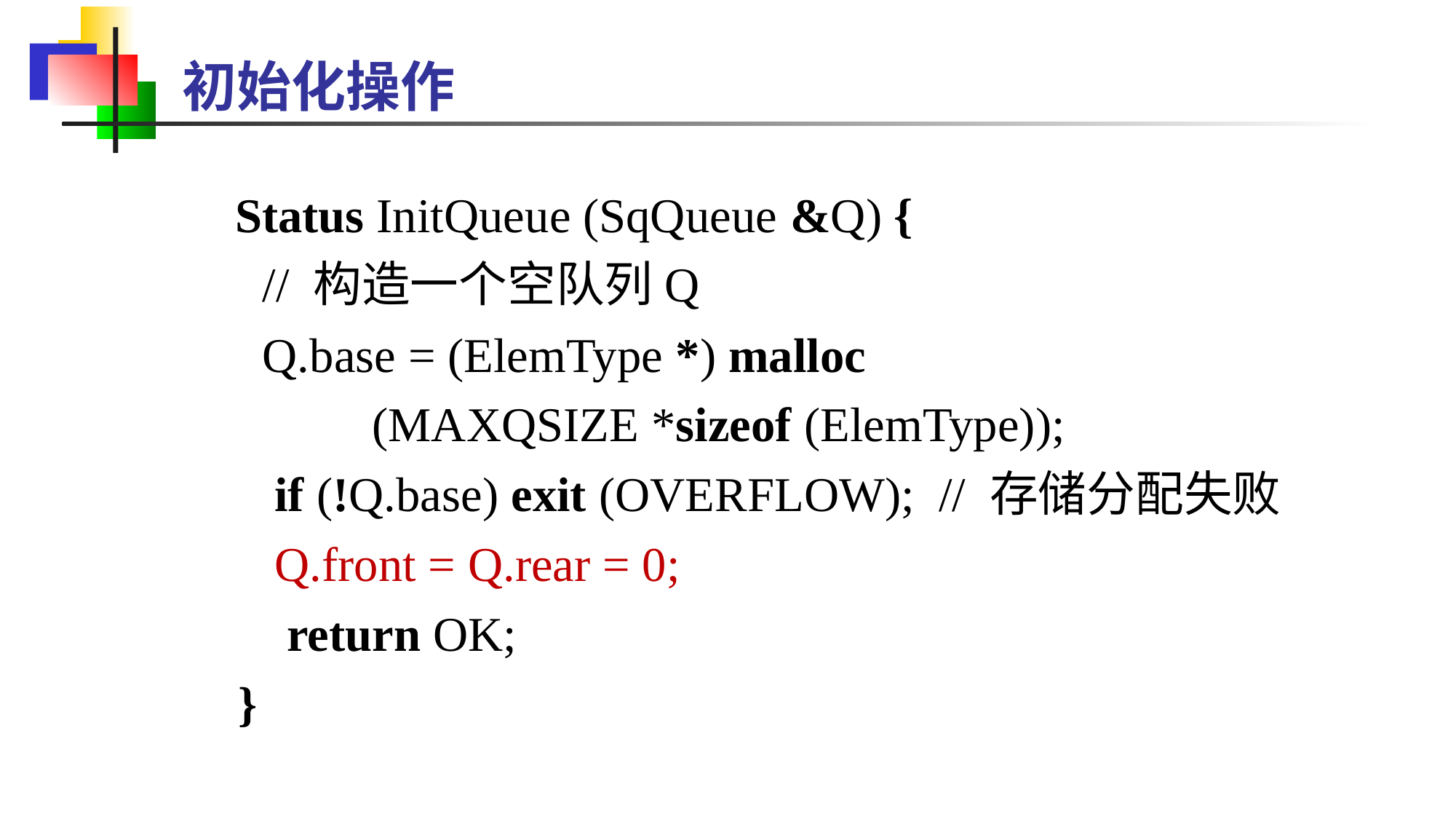

初始化操作
 Status InitQueue (SqQueue &Q) {
   // 构造一个空队列Q
   Q.base = (ElemType *) malloc
            (MAXQSIZE *sizeof (ElemType));
    if (!Q.base) exit (OVERFLOW);  // 存储分配失败
    Q.front = Q.rear = 0;
     return OK;
 }